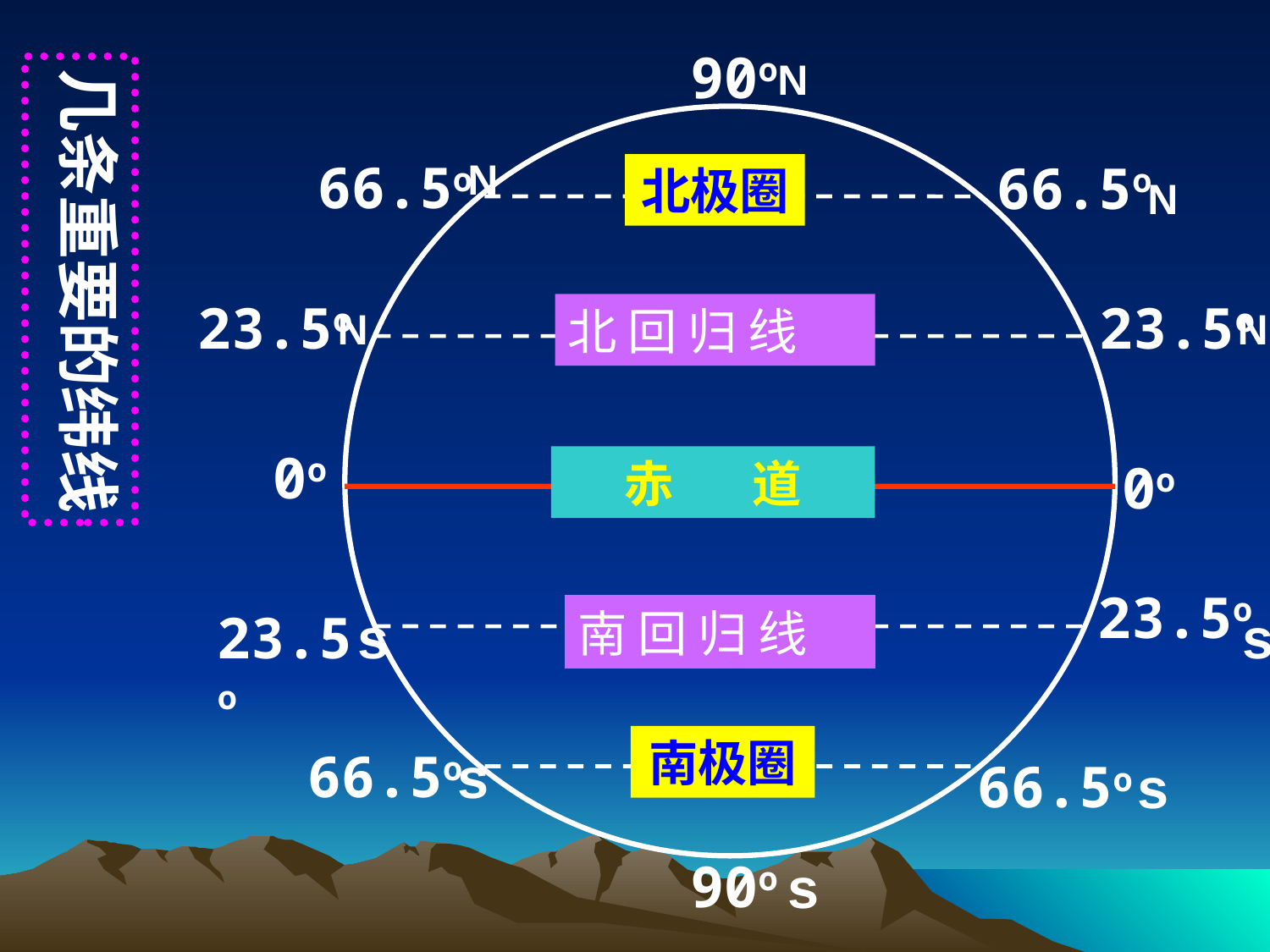

90o
N
几条重要的纬线

66.5o
N
66.5o
北极圈
N

23.5o
23.5o
北 回 归 线
N
N

0o
赤       道
0o

23.5o
23.5o
s
南 回 归 线
s

南极圈
66.5o
s
66.5o
s

90o
s